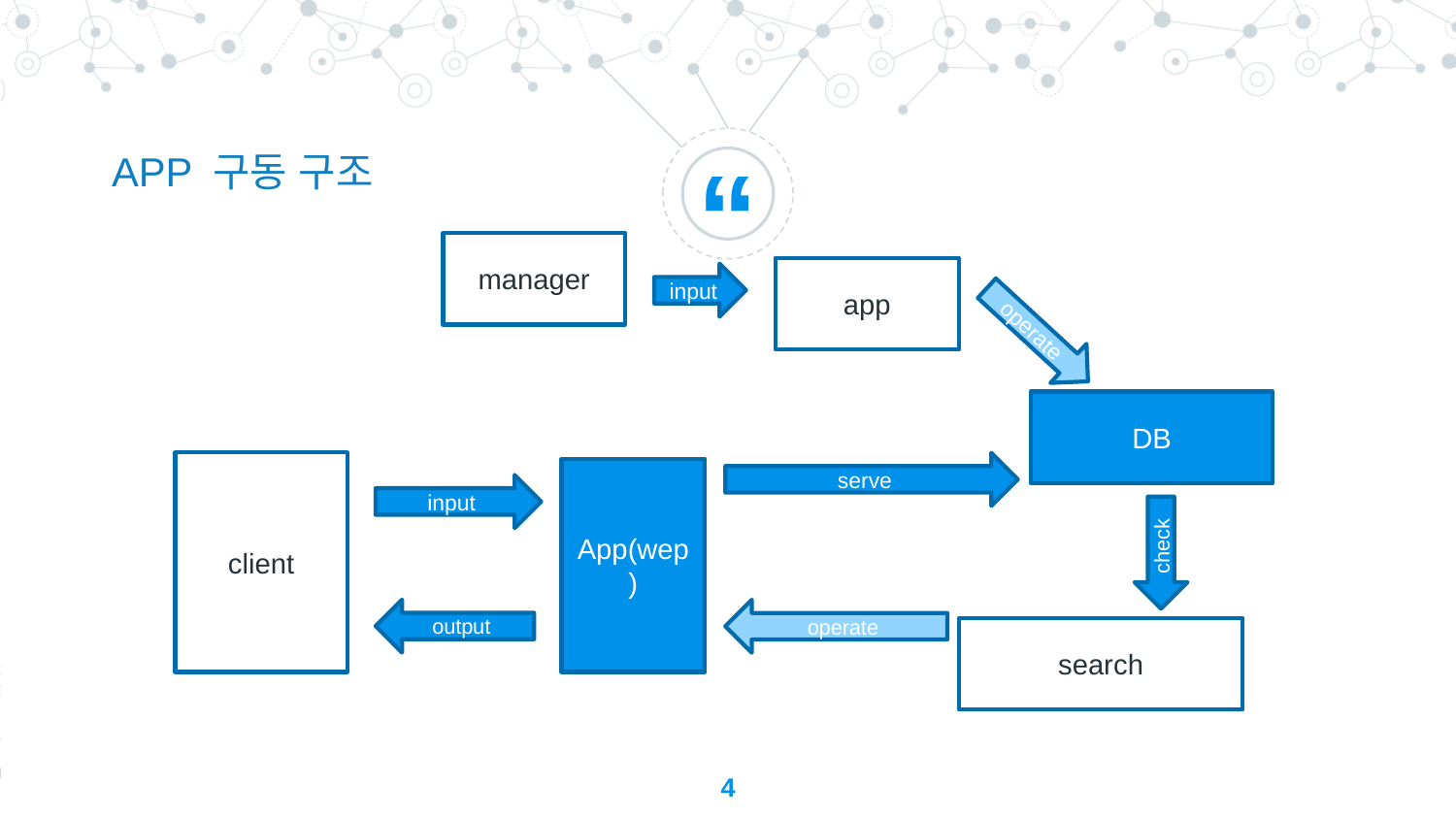

APP 구동 구조
manager
app
input
operate
DB
client
serve
App(wep)
input
check
output
operate
search
4